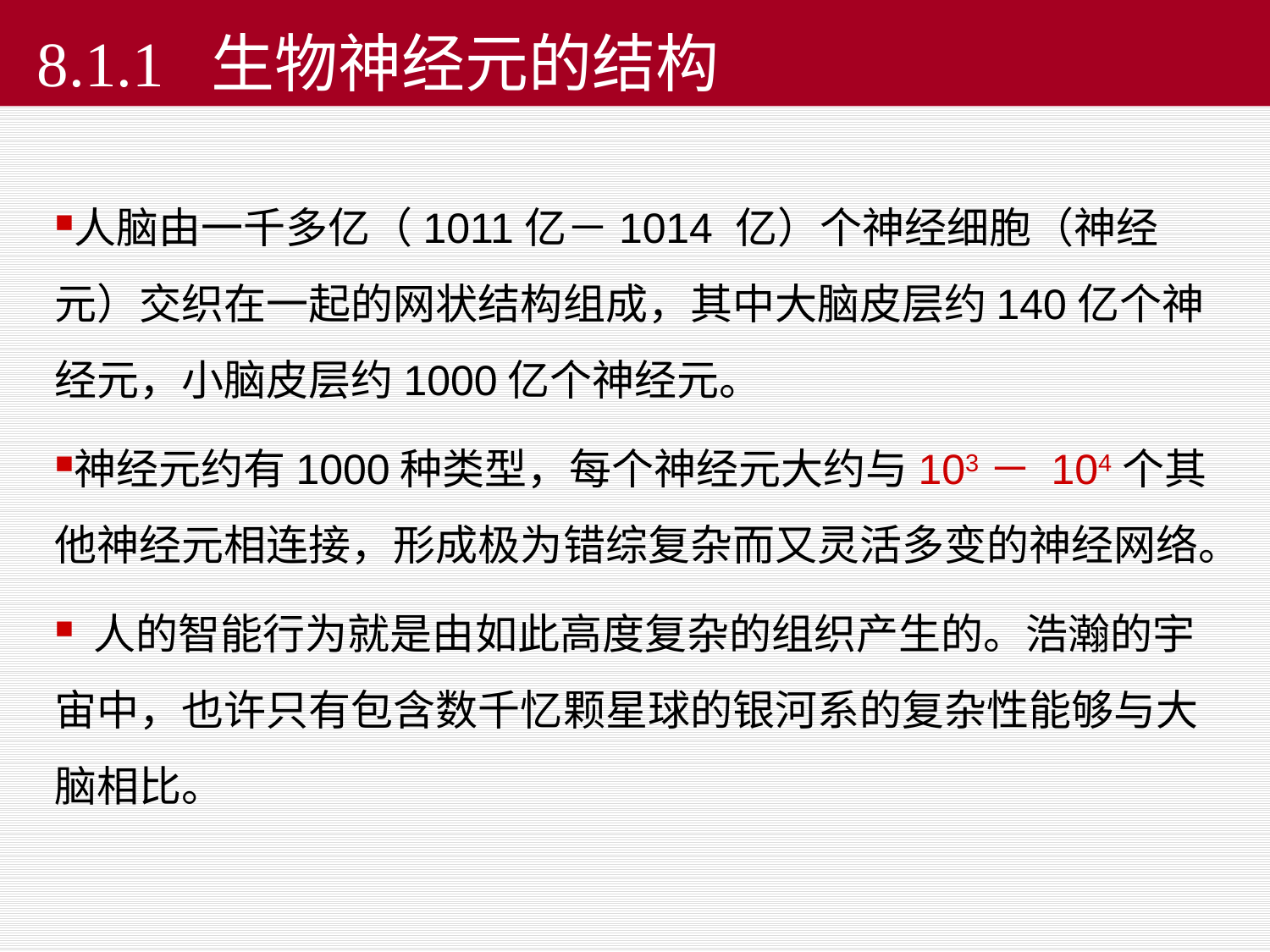

# 8.1.1  生物神经元的结构
人脑由一千多亿（1011亿－1014 亿）个神经细胞（神经元）交织在一起的网状结构组成，其中大脑皮层约140亿个神经元，小脑皮层约1000亿个神经元。
神经元约有1000种类型，每个神经元大约与103－ 104个其他神经元相连接，形成极为错综复杂而又灵活多变的神经网络。
 人的智能行为就是由如此高度复杂的组织产生的。浩瀚的宇宙中，也许只有包含数千忆颗星球的银河系的复杂性能够与大脑相比。
6